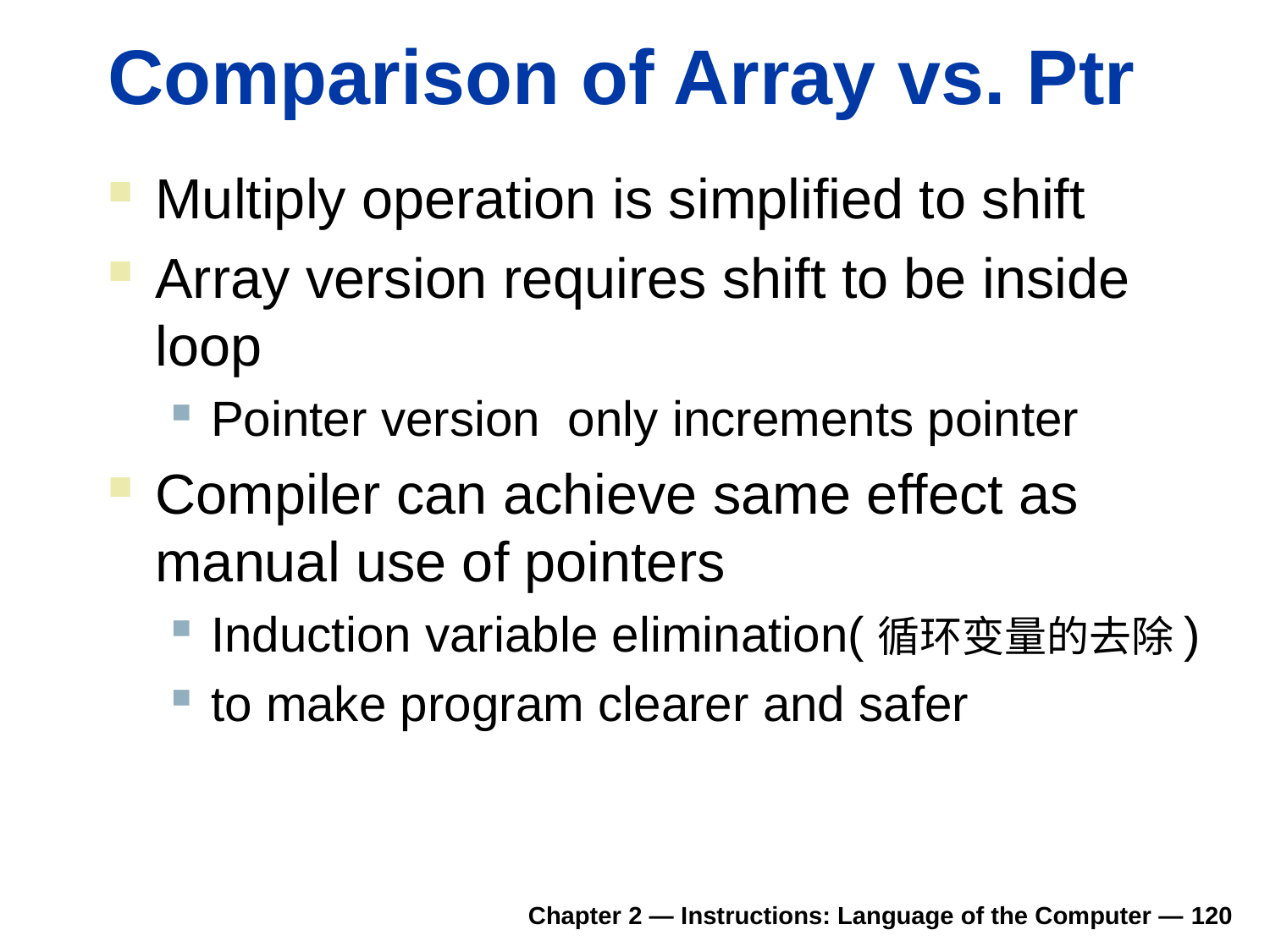

# Comparison of Array vs. Ptr
Multiply operation is simplified to shift
Array version requires shift to be inside loop
Pointer version  only increments pointer
Compiler can achieve same effect as manual use of pointers
Induction variable elimination(循环变量的去除)
to make program clearer and safer
Chapter 2 — Instructions: Language of the Computer — 120